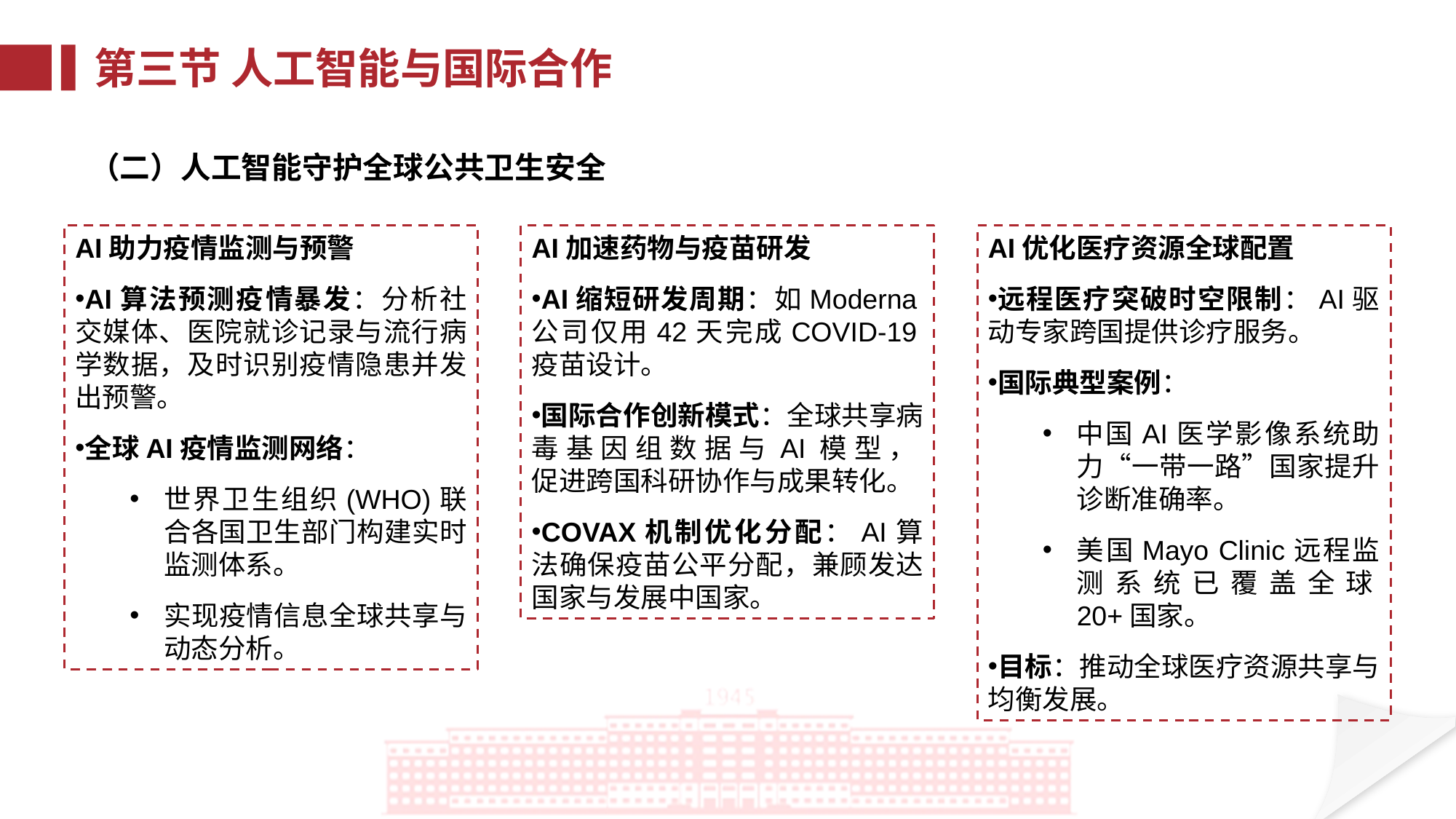

第三节 人工智能与国际合作

（二）人工智能守护全球公共卫生安全
AI助力疫情监测与预警
AI算法预测疫情暴发：分析社交媒体、医院就诊记录与流行病学数据，及时识别疫情隐患并发出预警。
全球AI疫情监测网络：
世界卫生组织(WHO)联合各国卫生部门构建实时监测体系。
实现疫情信息全球共享与动态分析。
AI加速药物与疫苗研发
AI缩短研发周期：如Moderna公司仅用42天完成COVID-19疫苗设计。
国际合作创新模式：全球共享病毒基因组数据与AI模型，
促进跨国科研协作与成果转化。
COVAX机制优化分配：AI算法确保疫苗公平分配，兼顾发达国家与发展中国家。
AI优化医疗资源全球配置
远程医疗突破时空限制：AI驱动专家跨国提供诊疗服务。
国际典型案例：
中国AI医学影像系统助力“一带一路”国家提升诊断准确率。
美国Mayo Clinic远程监测系统已覆盖全球20+国家。
目标：推动全球医疗资源共享与均衡发展。